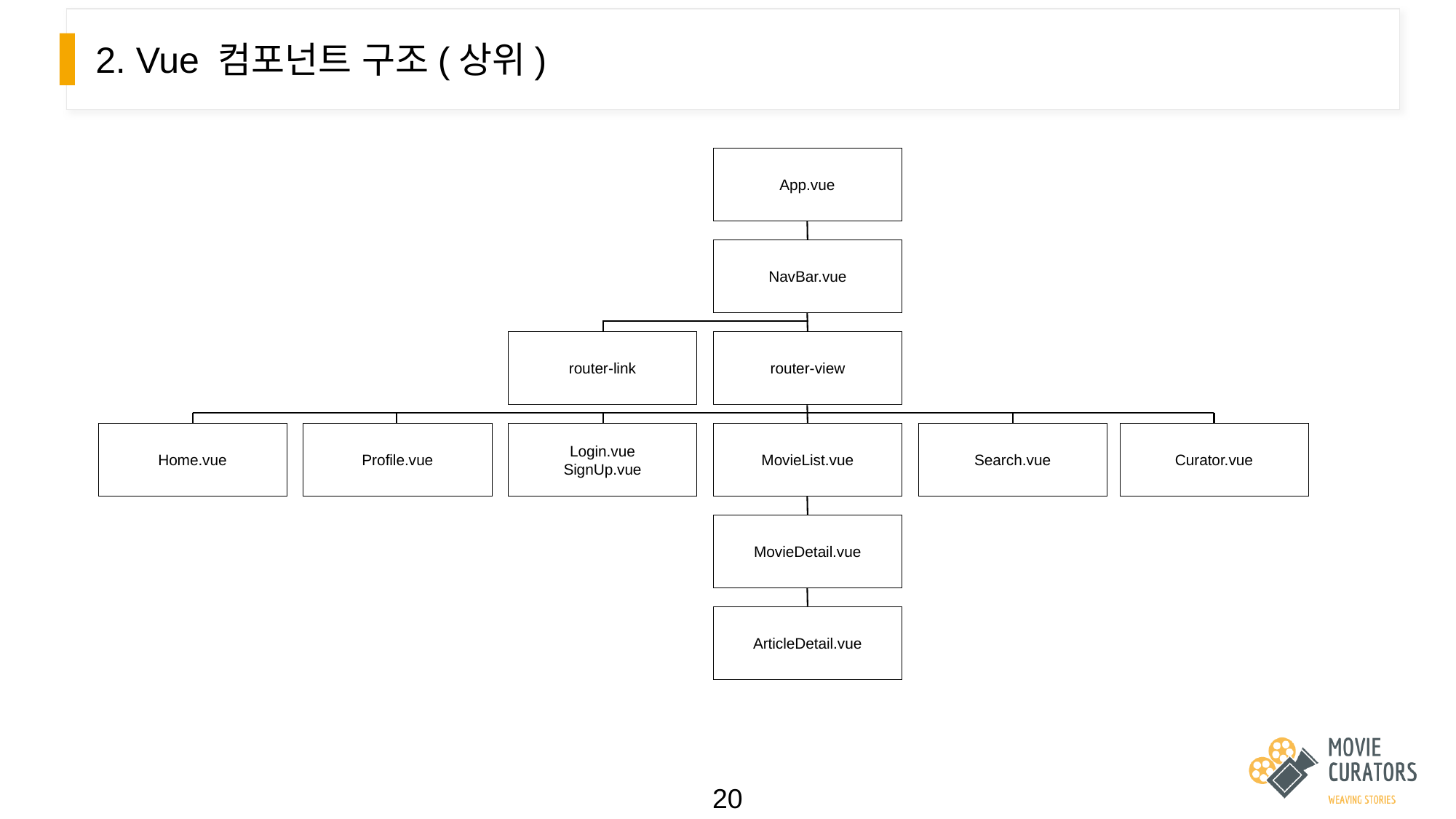

# 2. Vue 컴포넌트 구조(상위)
App.vue
NavBar.vue
router-link
router-view
Home.vue
Profile.vue
Login.vue
SignUp.vue
MovieList.vue
Search.vue
Curator.vue
MovieDetail.vue
ArticleDetail.vue
20